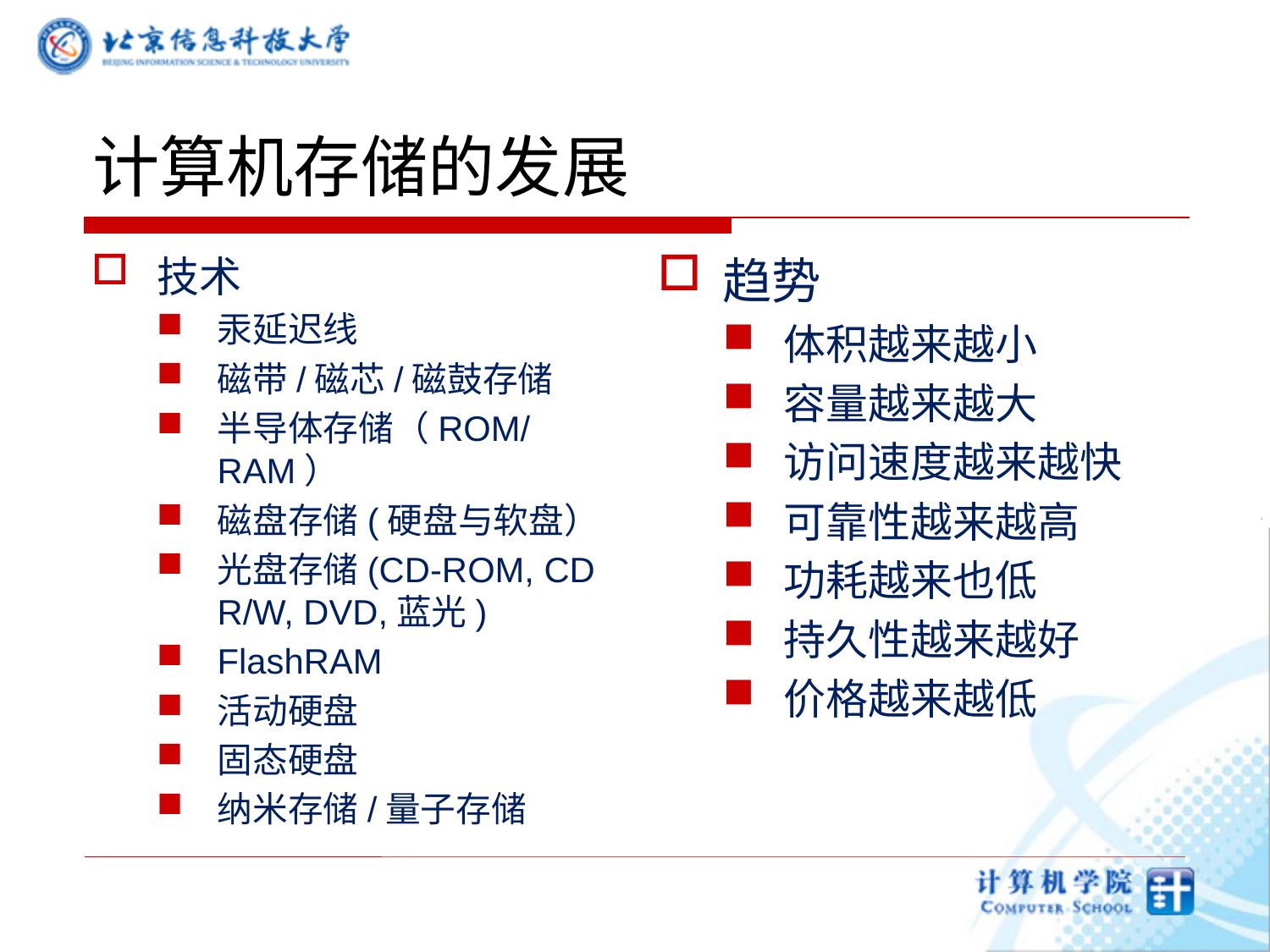

# 计算机存储的发展
技术
汞延迟线
磁带/磁芯/磁鼓存储
半导体存储（ROM/RAM）
磁盘存储(硬盘与软盘）
光盘存储(CD-ROM, CD R/W, DVD,蓝光)
FlashRAM
活动硬盘
固态硬盘
纳米存储/量子存储
趋势
体积越来越小
容量越来越大
访问速度越来越快
可靠性越来越高
功耗越来也低
持久性越来越好
价格越来越低